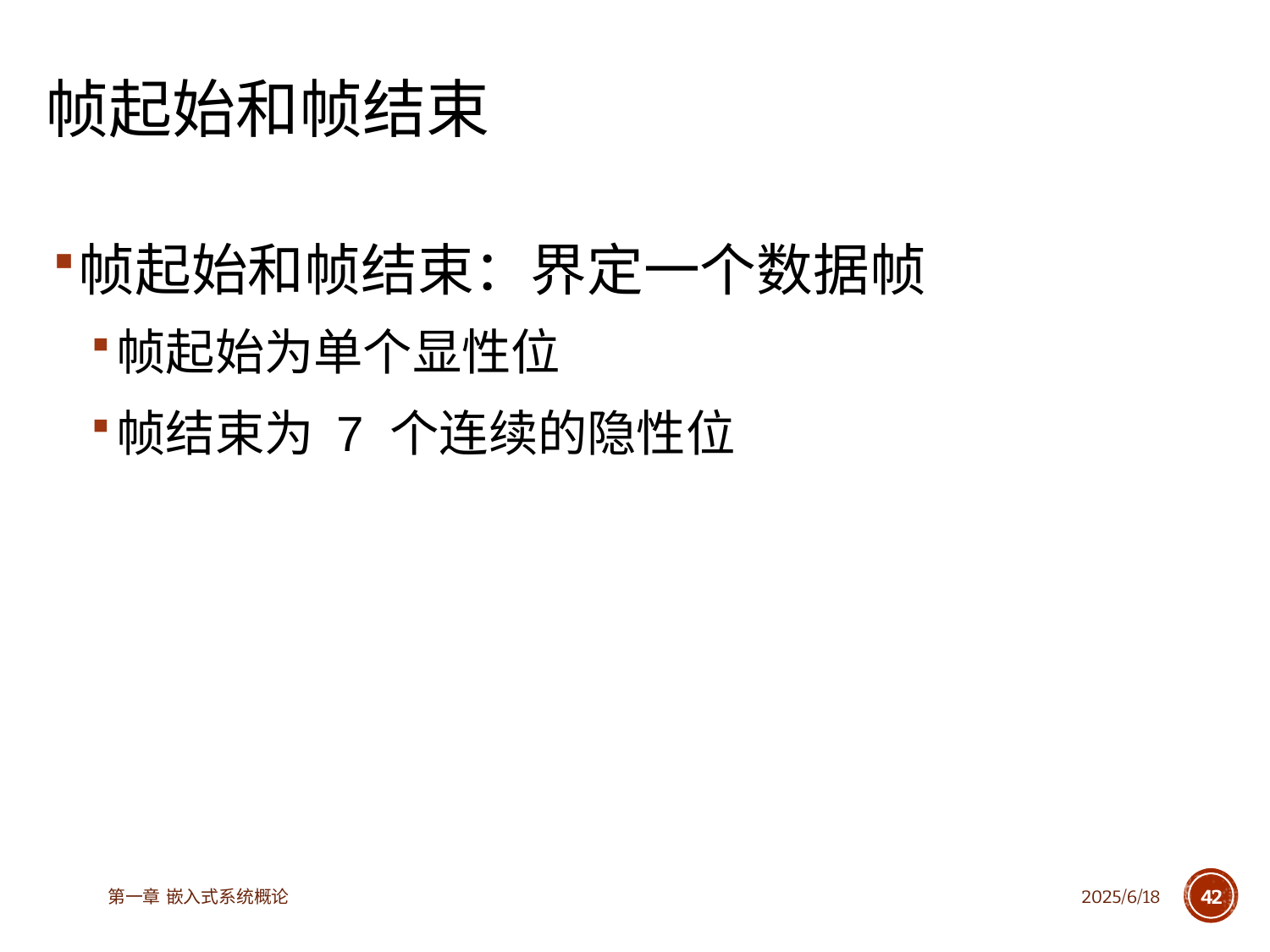

# 帧起始和帧结束
帧起始和帧结束：界定一个数据帧
帧起始为单个显性位
帧结束为 7 个连续的隐性位

第一章 嵌入式系统概论
2025/6/18
42